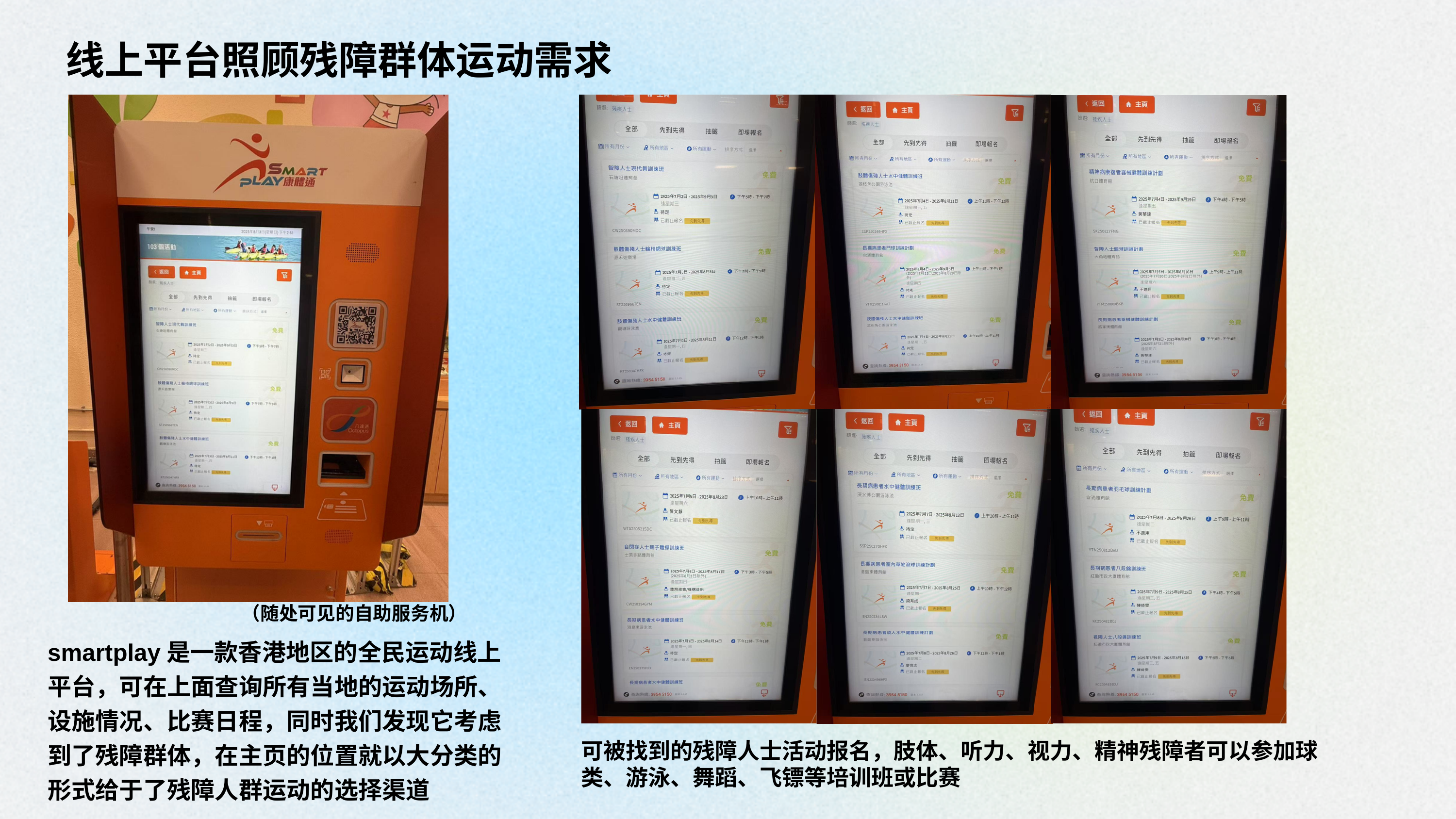

线上平台照顾残障群体运动需求

（随处可见的自助服务机）
smartplay是一款香港地区的全民运动线上平台，可在上面查询所有当地的运动场所、设施情况、比赛日程，同时我们发现它考虑到了残障群体，在主页的位置就以大分类的形式给于了残障人群运动的选择渠道
可被找到的残障人士活动报名，肢体、听力、视力、精神残障者可以参加球类、游泳、舞蹈、飞镖等培训班或比赛